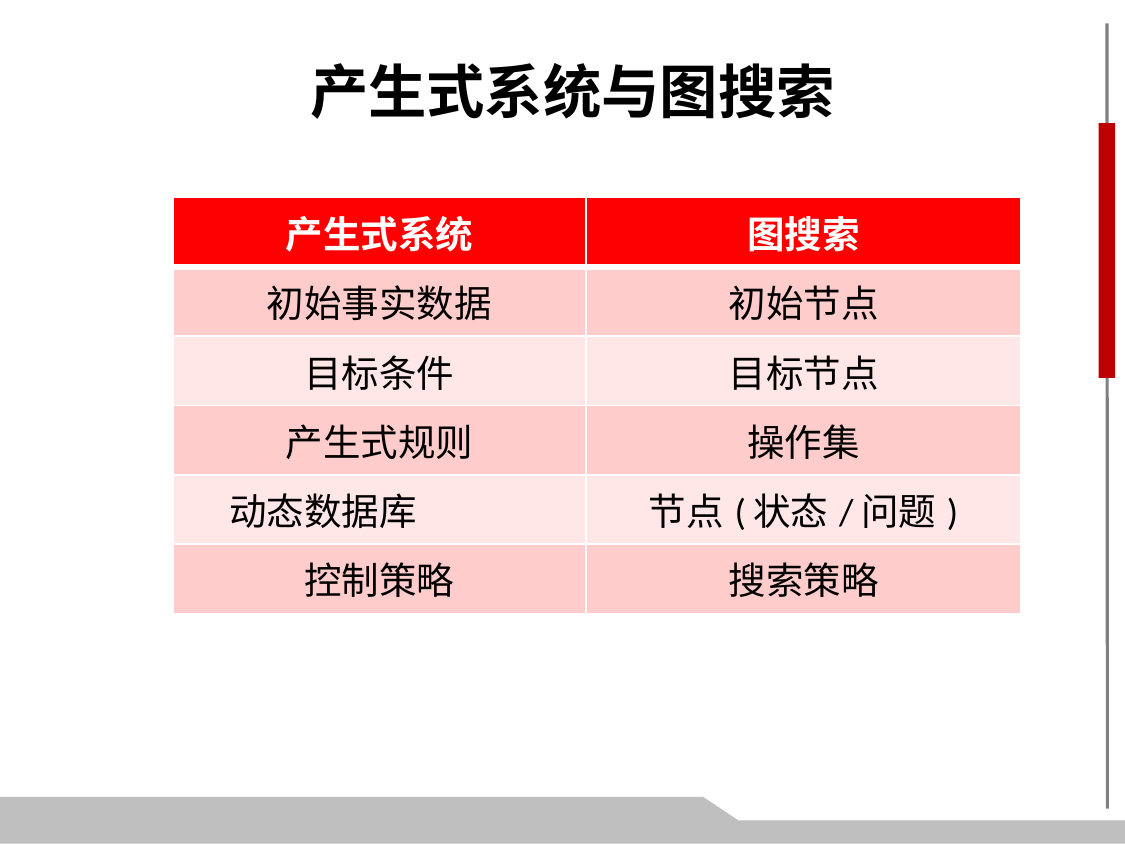

产生式系统与图搜索
| 产生式系统 | 图搜索 |
| --- | --- |
| 初始事实数据 | 初始节点 |
| 目标条件 | 目标节点 |
| 产生式规则 | 操作集 |
| 动态数据库 | 节点(状态/问题) |
| 控制策略 | 搜索策略 |